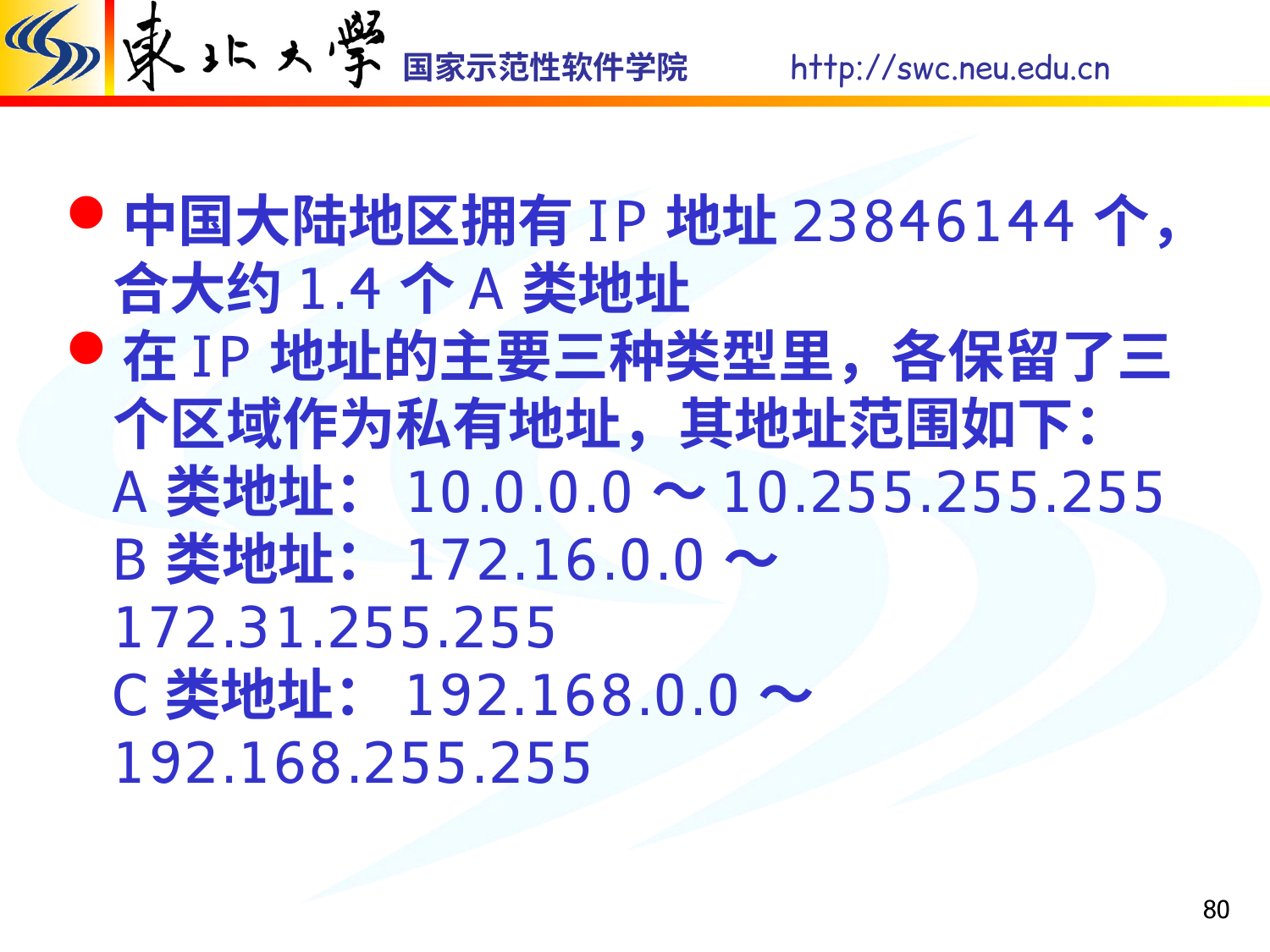

中国大陆地区拥有IP地址23846144个，合大约1.4个A类地址
在IP地址的主要三种类型里，各保留了三个区域作为私有地址，其地址范围如下： 
A类地址：10.0.0.0～10.255.255.255 
B类地址：172.16.0.0～172.31.255.255 
C类地址：192.168.0.0～192.168.255.255
80